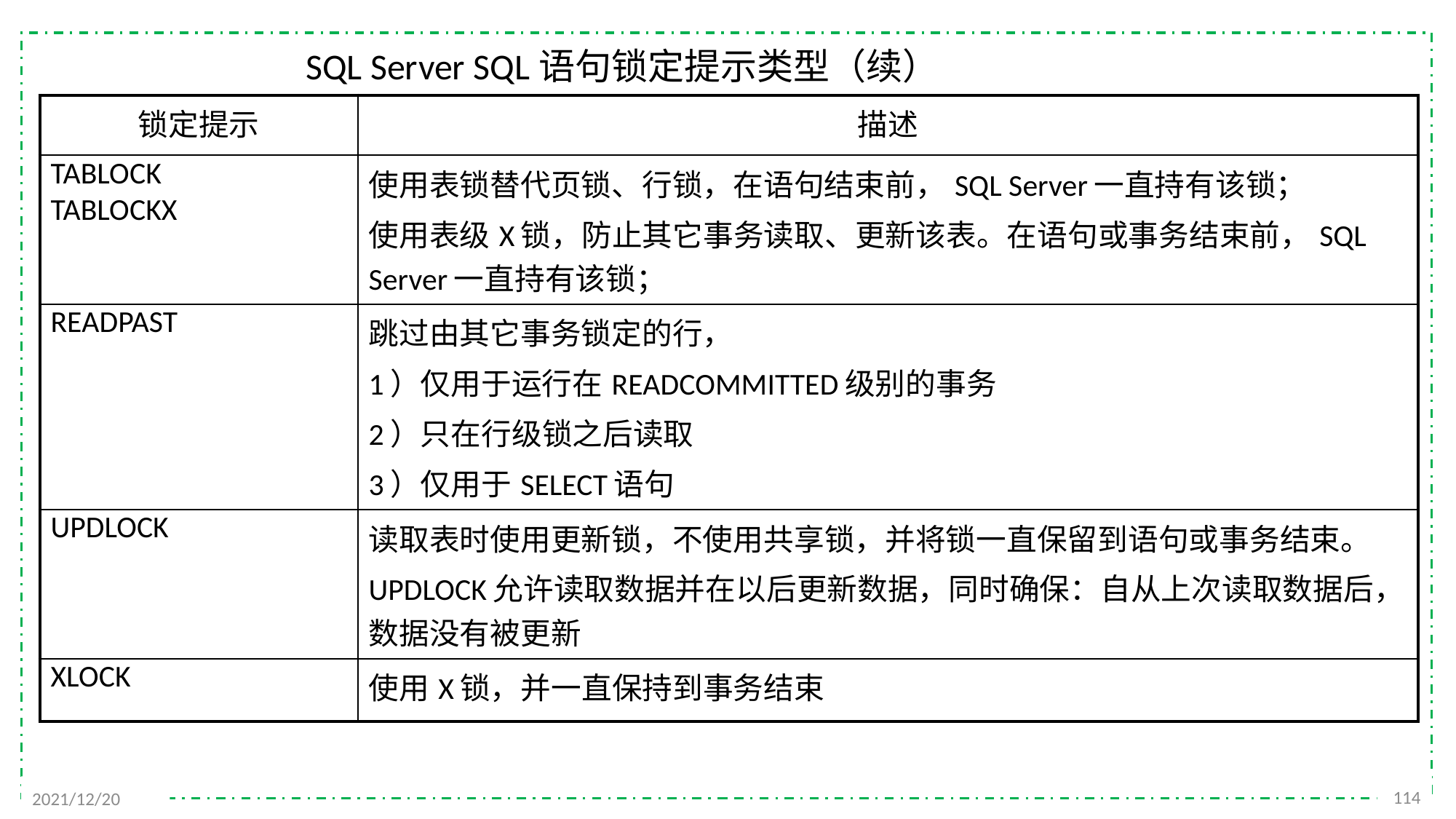

SQL Server SQL语句锁定提示类型（续）
| 锁定提示 | 描述 |
| --- | --- |
| TABLOCK TABLOCKX | 使用表锁替代页锁、行锁，在语句结束前，SQL Server一直持有该锁； 使用表级X锁，防止其它事务读取、更新该表。在语句或事务结束前，SQL Server一直持有该锁； |
| READPAST | 跳过由其它事务锁定的行， 1）仅用于运行在READCOMMITTED级别的事务 2）只在行级锁之后读取 3）仅用于SELECT语句 |
| UPDLOCK | 读取表时使用更新锁，不使用共享锁，并将锁一直保留到语句或事务结束。 UPDLOCK允许读取数据并在以后更新数据，同时确保：自从上次读取数据后，数据没有被更新 |
| XLOCK | 使用X锁，并一直保持到事务结束 |
114
2021/12/20